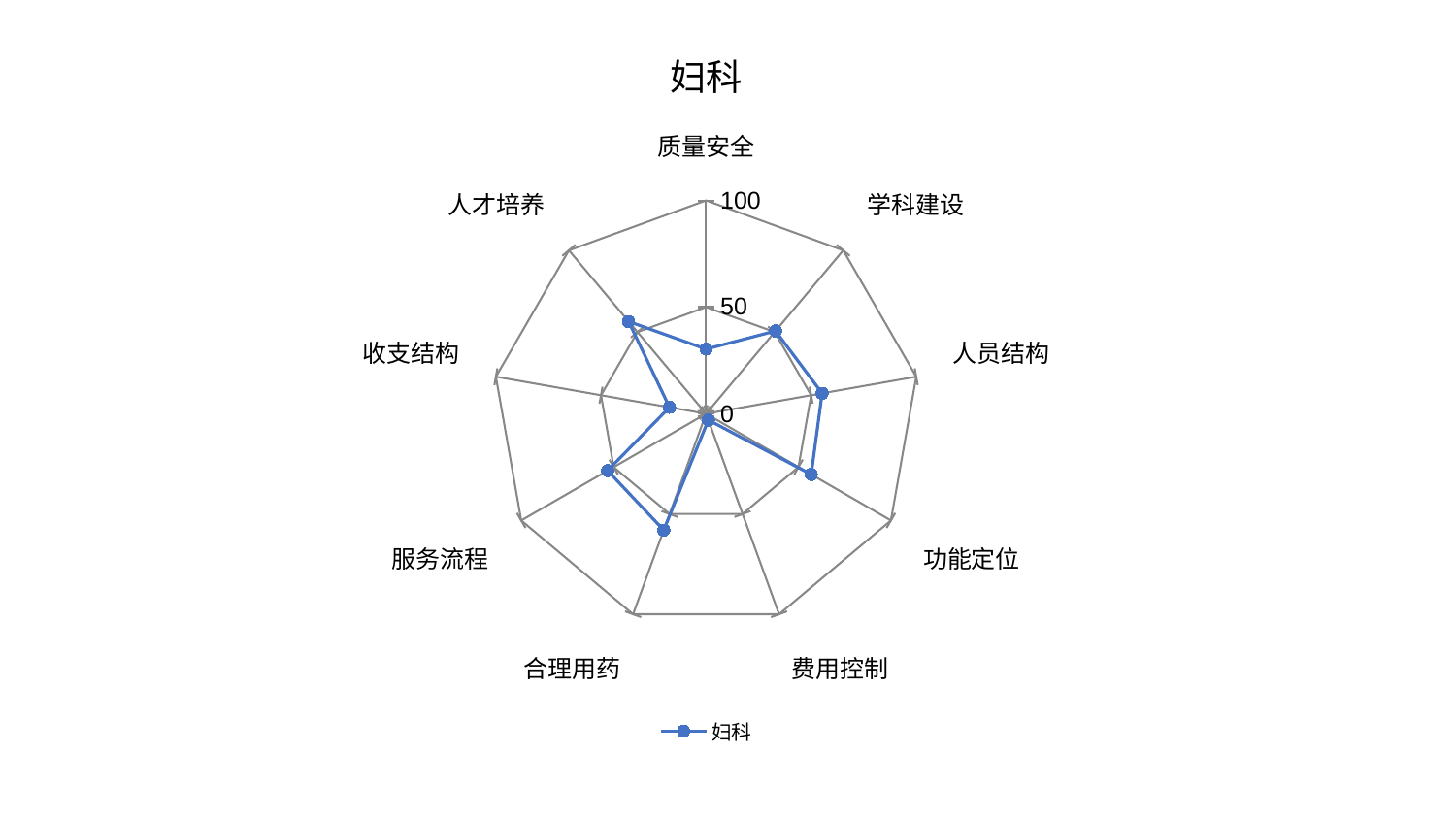

### Chart: 妇科

| Category | 妇科 |
|---|---|
| 质量安全 | 30.327999338809356 |
| 学科建设 | 50.653591311013535 |
| 人员结构 | 55.21273318638252 |
| 功能定位 | 56.89857286600192 |
| 费用控制 | 3.1228378652848345 |
| 合理用药 | 58.034525888603994 |
| 服务流程 | 53.275736926263335 |
| 收支结构 | 17.38866089077333 |
| 人才培养 | 56.435472029023494 |
94